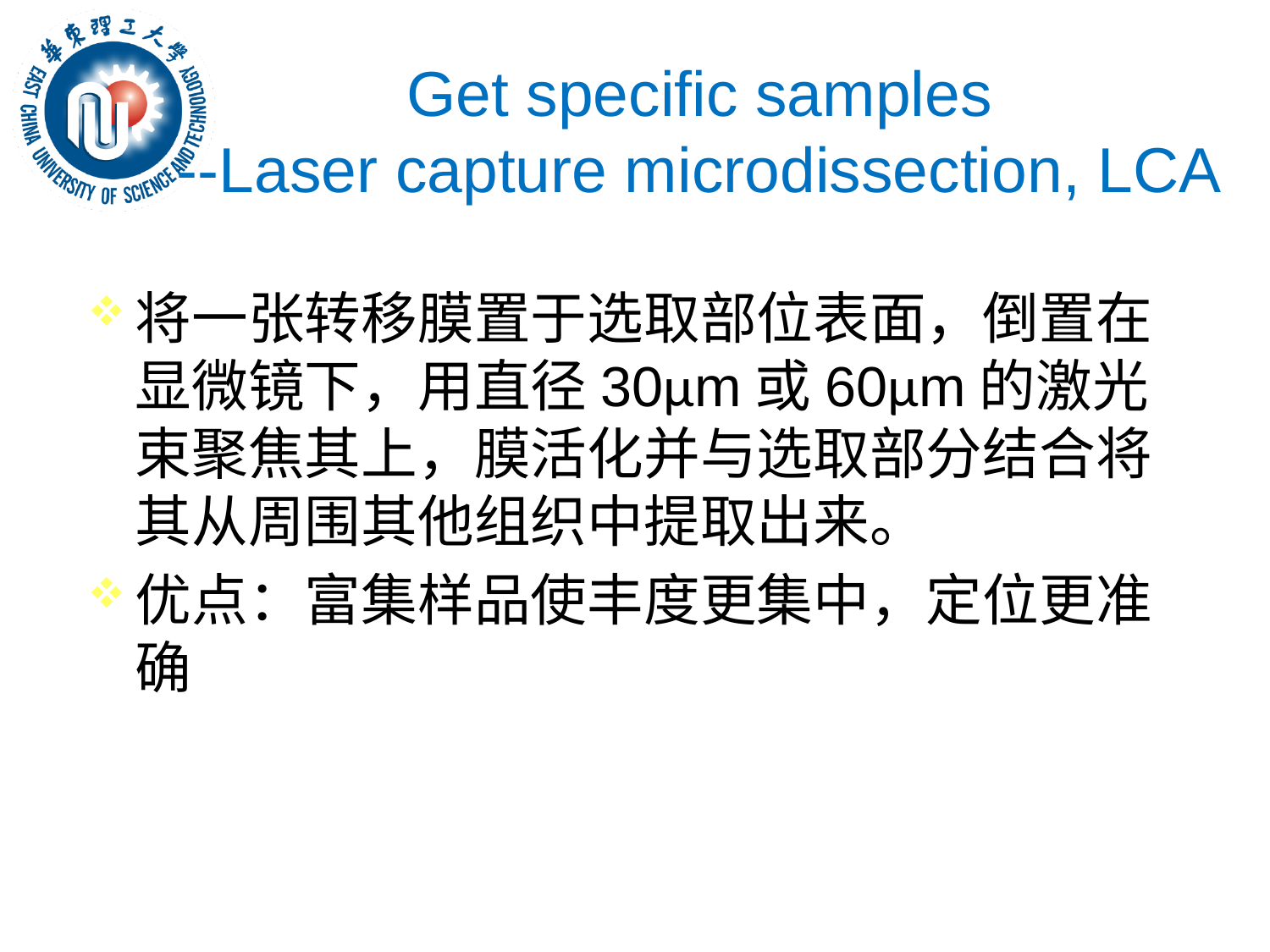

# Get specific samples --Laser capture microdissection, LCA
将一张转移膜置于选取部位表面，倒置在显微镜下，用直径30µm或60µm的激光束聚焦其上，膜活化并与选取部分结合将其从周围其他组织中提取出来。
优点：富集样品使丰度更集中，定位更准确